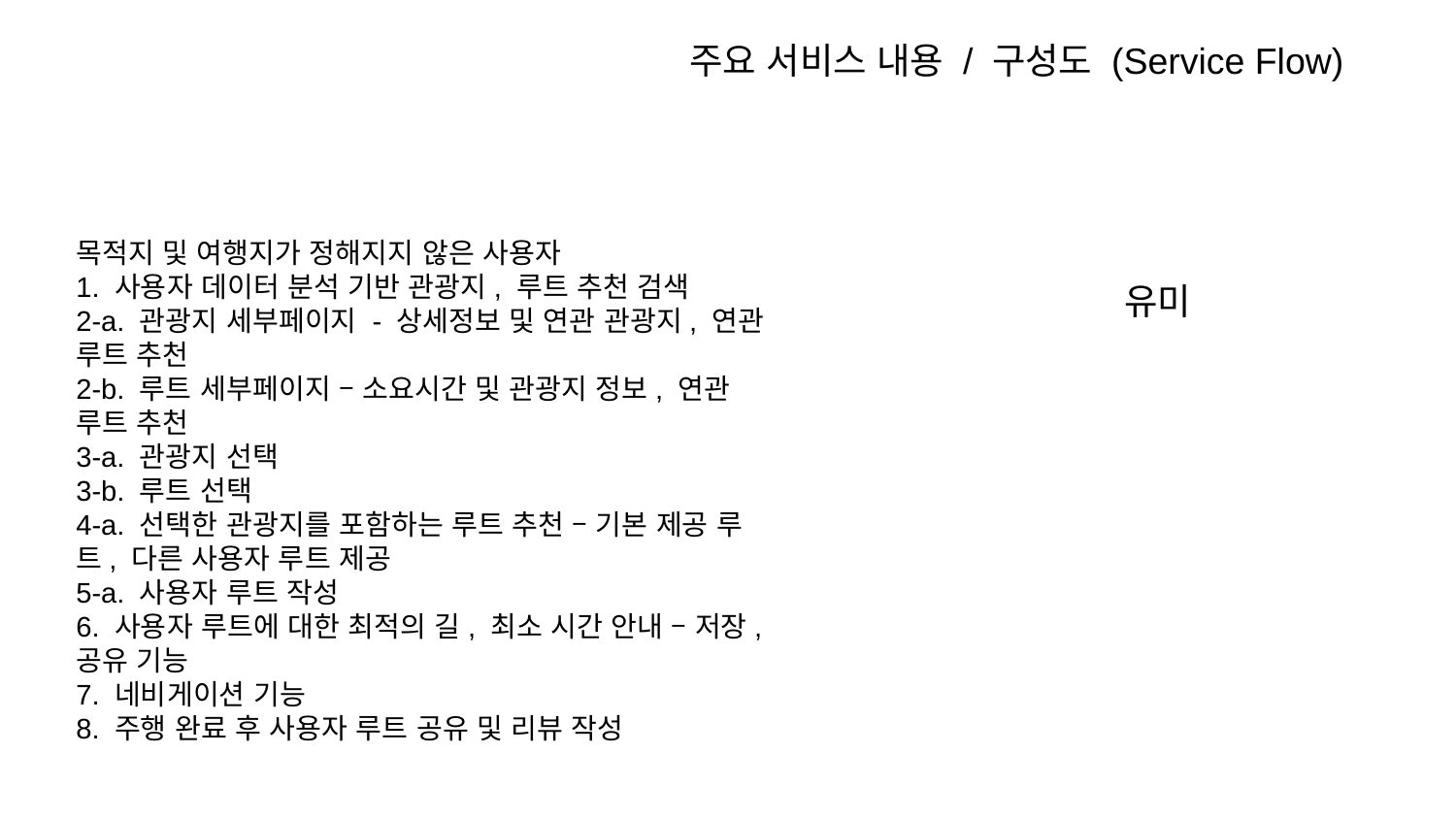

주요 서비스 내용 / 구성도 (Service Flow)
목적지 및 여행지가 정해지지 않은 사용자
1. 사용자 데이터 분석 기반 관광지, 루트 추천 검색
2-a. 관광지 세부페이지 - 상세정보 및 연관 관광지, 연관 루트 추천
2-b. 루트 세부페이지 – 소요시간 및 관광지 정보, 연관 루트 추천
3-a. 관광지 선택
3-b. 루트 선택
4-a. 선택한 관광지를 포함하는 루트 추천 – 기본 제공 루트, 다른 사용자 루트 제공
5-a. 사용자 루트 작성
6. 사용자 루트에 대한 최적의 길, 최소 시간 안내 – 저장, 공유 기능
7. 네비게이션 기능
8. 주행 완료 후 사용자 루트 공유 및 리뷰 작성
유미